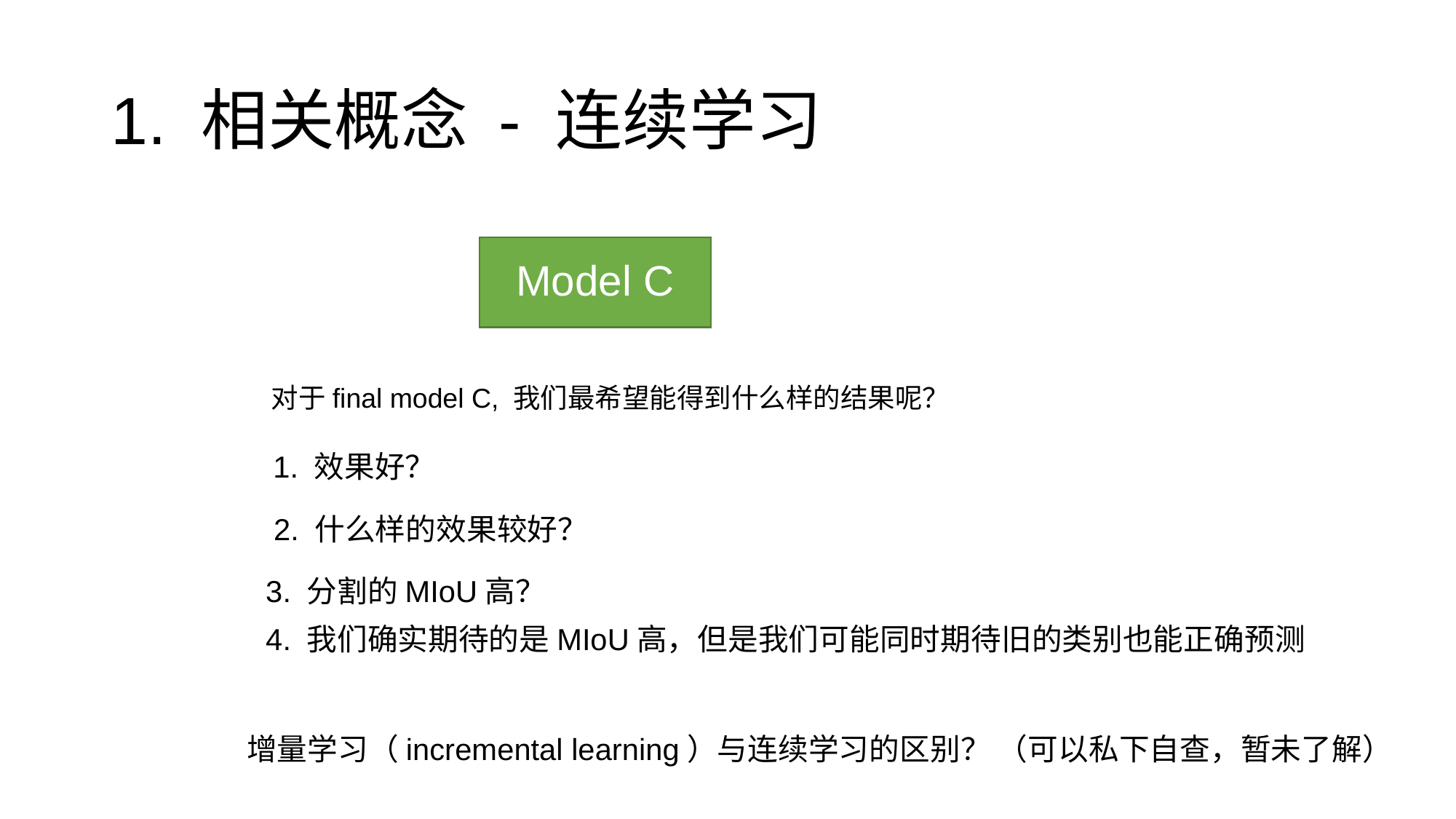

BBAAD9C20180234D78A0072836F0BB3012B9B2041839DB20AAD98F35B1362B85FB43BD38D1613B0322692508C84609EB4DF9215A11D0FB411BBFC250765E2BD724FC08ADEA24864784822F676F224AE14FD0EFB37CBD3F27A8D6E1970E146C48DF862B9DFE3
# 1. 相关概念 - 连续学习
Model C
对于final model C, 我们最希望能得到什么样的结果呢？
1. 效果好？
2. 什么样的效果较好？
3. 分割的MIoU高？
4. 我们确实期待的是MIoU高，但是我们可能同时期待旧的类别也能正确预测
增量学习（incremental learning）与连续学习的区别？ （可以私下自查，暂未了解）